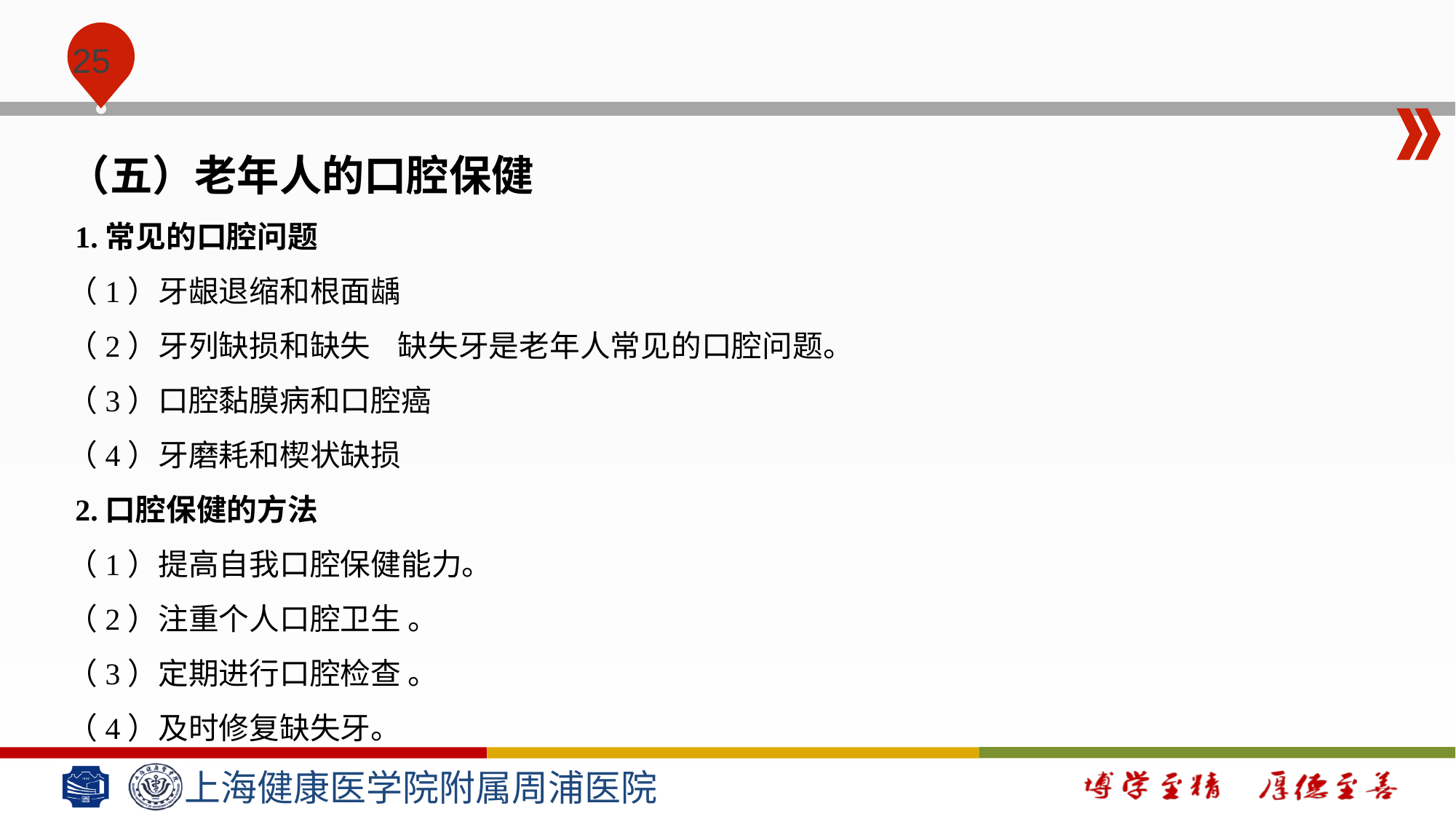

#
（五）老年人的口腔保健
 1.常见的口腔问题
（1）牙龈退缩和根面龋
（2）牙列缺损和缺失    缺失牙是老年人常见的口腔问题。
（3）口腔黏膜病和口腔癌
（4）牙磨耗和楔状缺损
 2.口腔保健的方法
（1）提高自我口腔保健能力。
（2）注重个人口腔卫生 。
（3）定期进行口腔检查 。
（4）及时修复缺失牙。